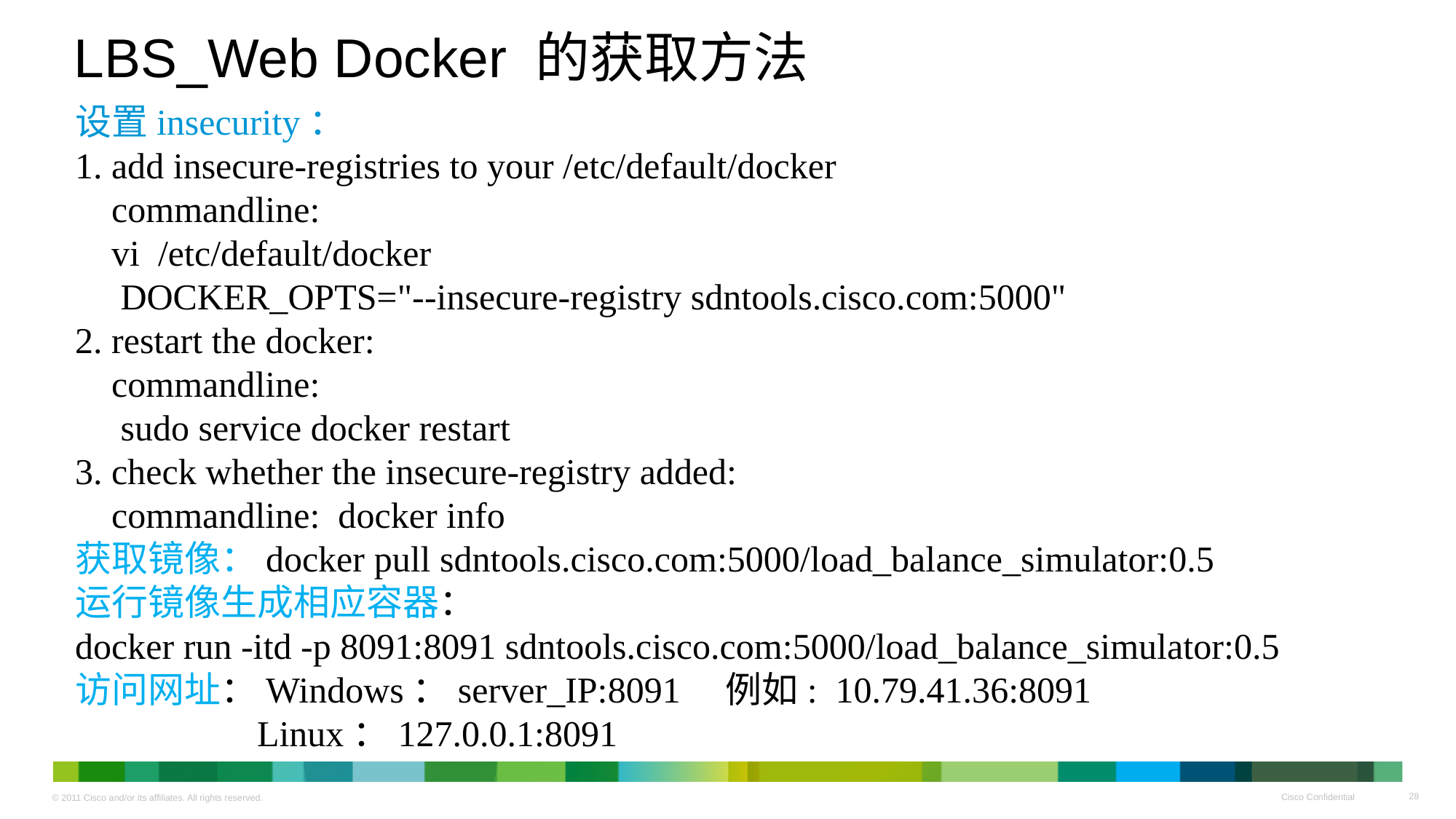

# LBS_Web Docker 的获取方法
设置insecurity：
1. add insecure-registries to your /etc/default/docker
    commandline:
    vi  /etc/default/docker
     DOCKER_OPTS="--insecure-registry sdntools.cisco.com:5000"
2. restart the docker:
    commandline:
     sudo service docker restart
3. check whether the insecure-registry added:
    commandline:  docker info
获取镜像：docker pull sdntools.cisco.com:5000/load_balance_simulator:0.5
运行镜像生成相应容器：
docker run -itd -p 8091:8091 sdntools.cisco.com:5000/load_balance_simulator:0.5
访问网址：Windows：server_IP:8091    例如:  10.79.41.36:8091
                    Linux：127.0.0.1:8091